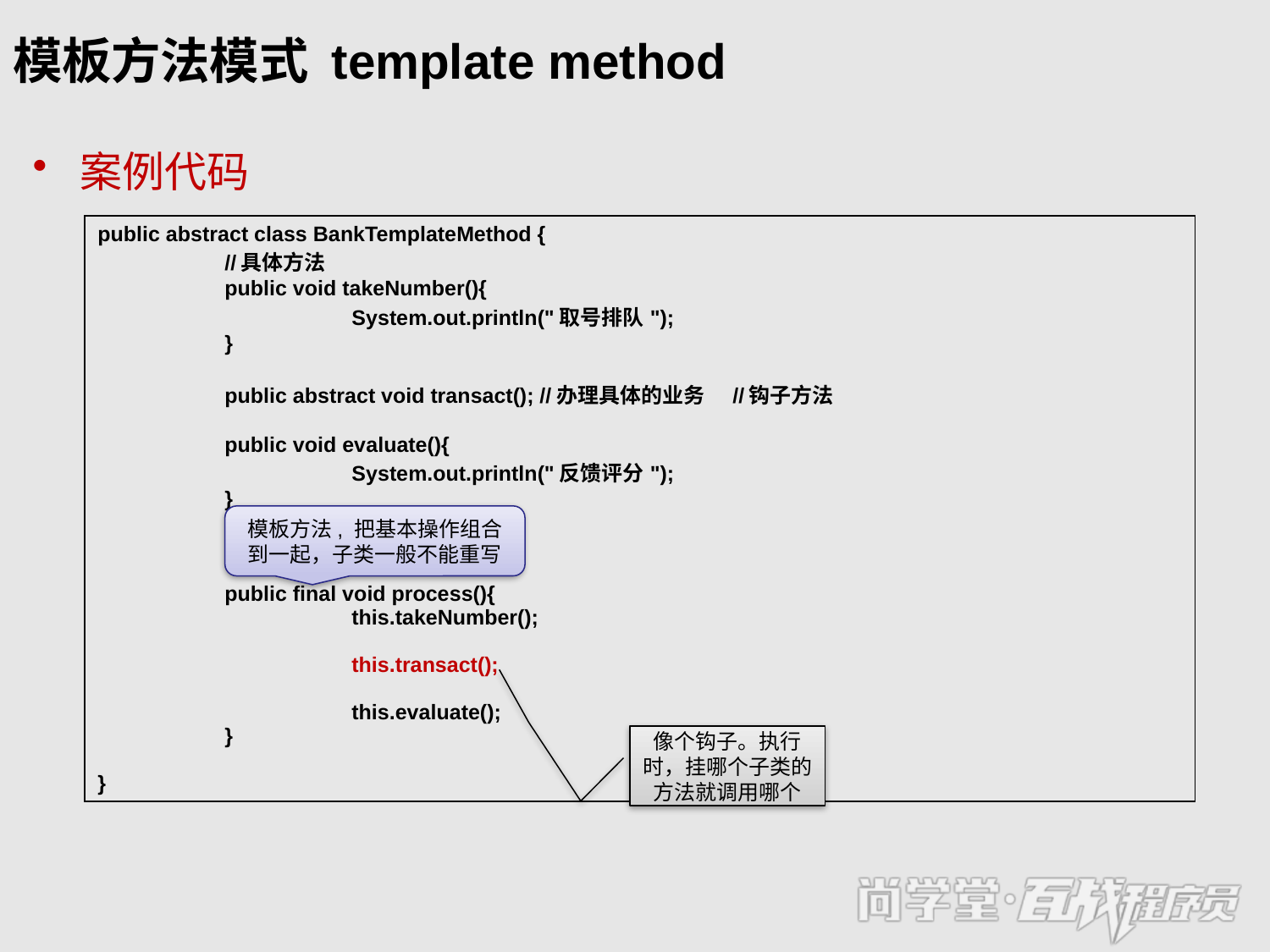

# 模板方法模式 template method
案例代码
| public abstract class BankTemplateMethod { //具体方法 public void takeNumber(){ System.out.println("取号排队"); } public abstract void transact(); //办理具体的业务 //钩子方法 public void evaluate(){ System.out.println("反馈评分"); } public final void process(){ this.takeNumber(); this.transact(); this.evaluate(); } } |
| --- |
模板方法, 把基本操作组合到一起，子类一般不能重写
像个钩子。执行时，挂哪个子类的方法就调用哪个